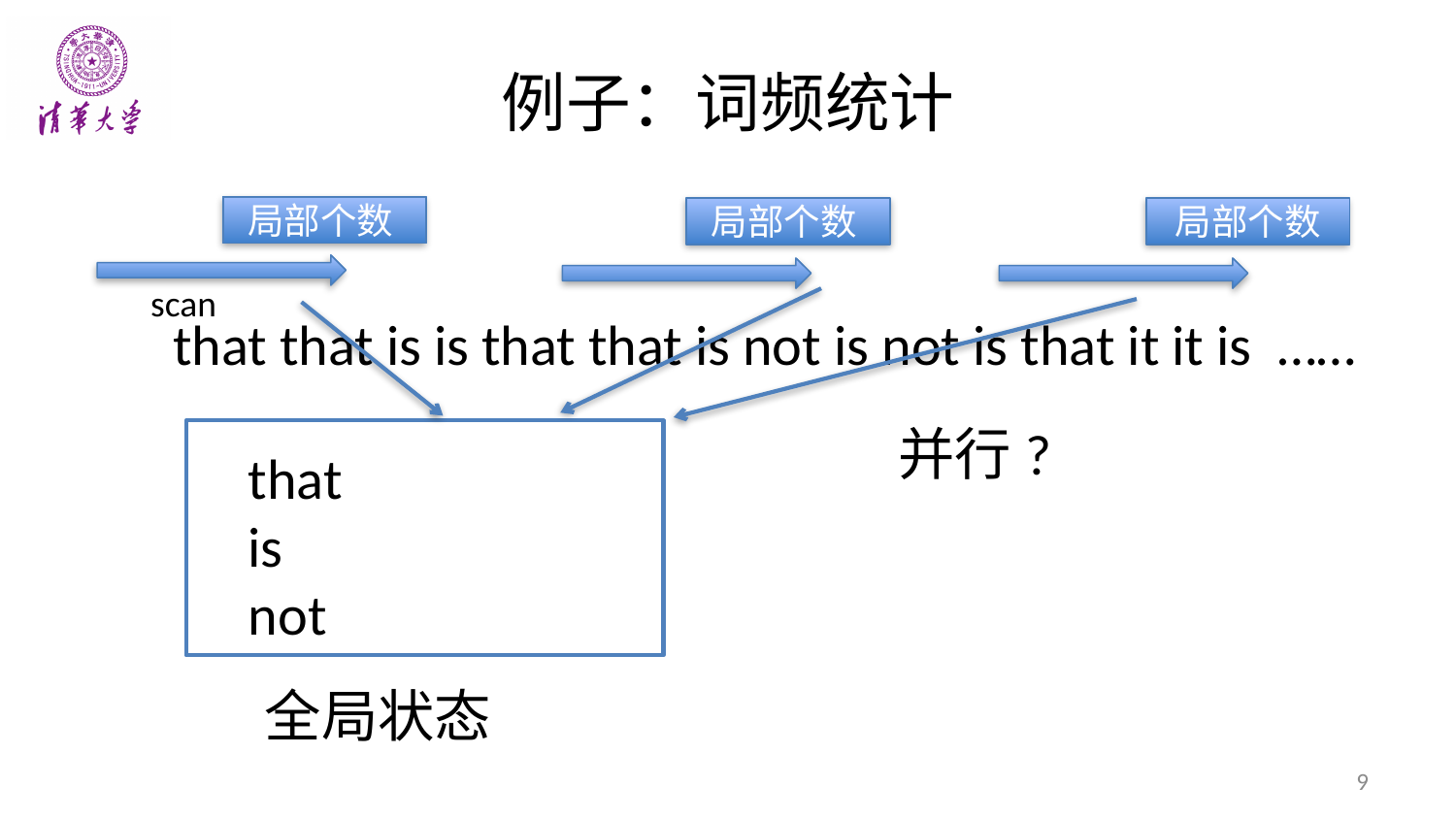

# 例子：词频统计
局部个数
局部个数
局部个数

scan
that that is is that that is not is not is that it it is  ……
并行?

that
is
not

全局状态
9